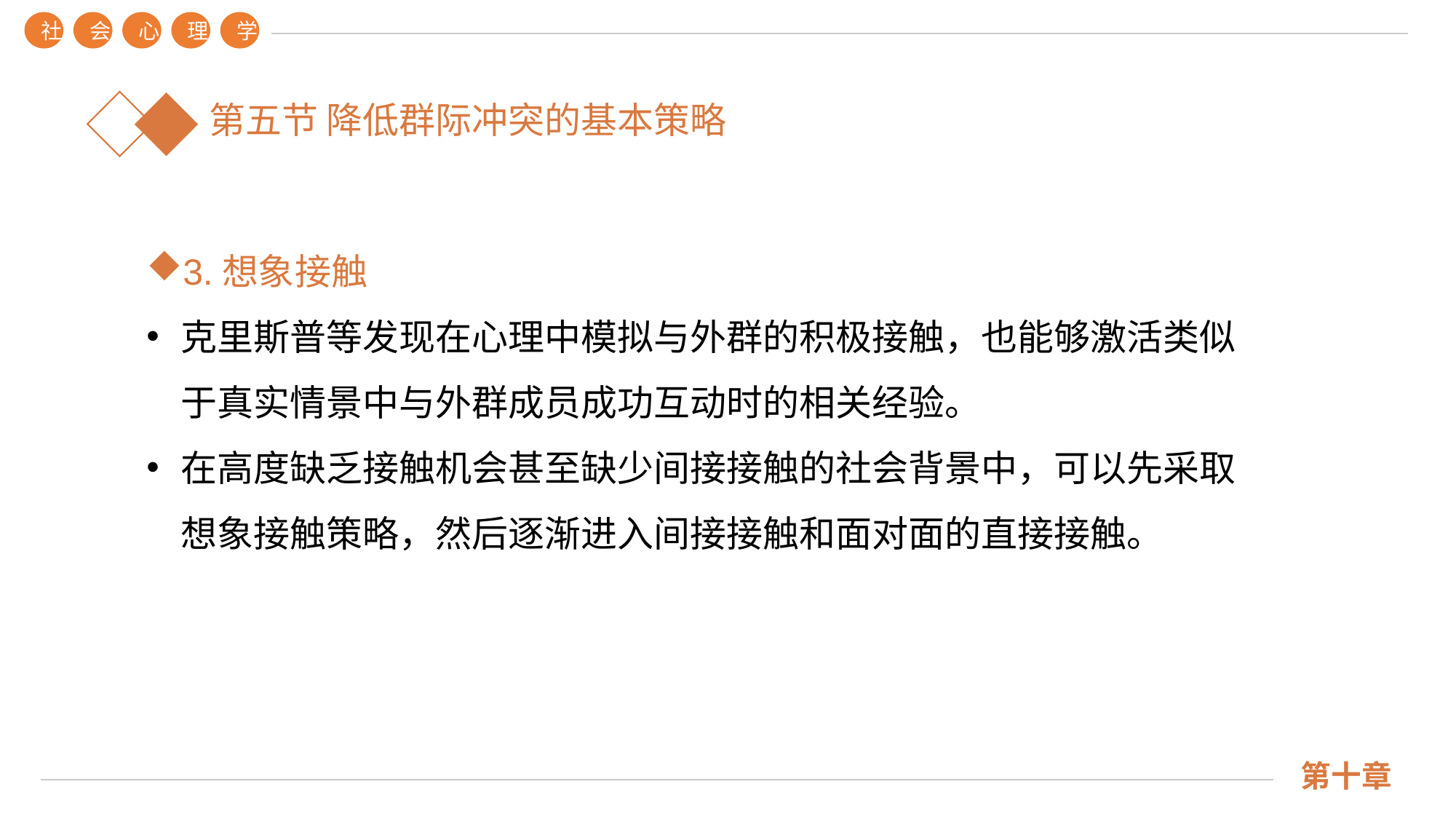

社
会
心
理
学
第十章

第五节 降低群际冲突的基本策略

3.想象接触
克里斯普等发现在心理中模拟与外群的积极接触，也能够激活类似于真实情景中与外群成员成功互动时的相关经验。
在高度缺乏接触机会甚至缺少间接接触的社会背景中，可以先采取想象接触策略，然后逐渐进入间接接触和面对面的直接接触。